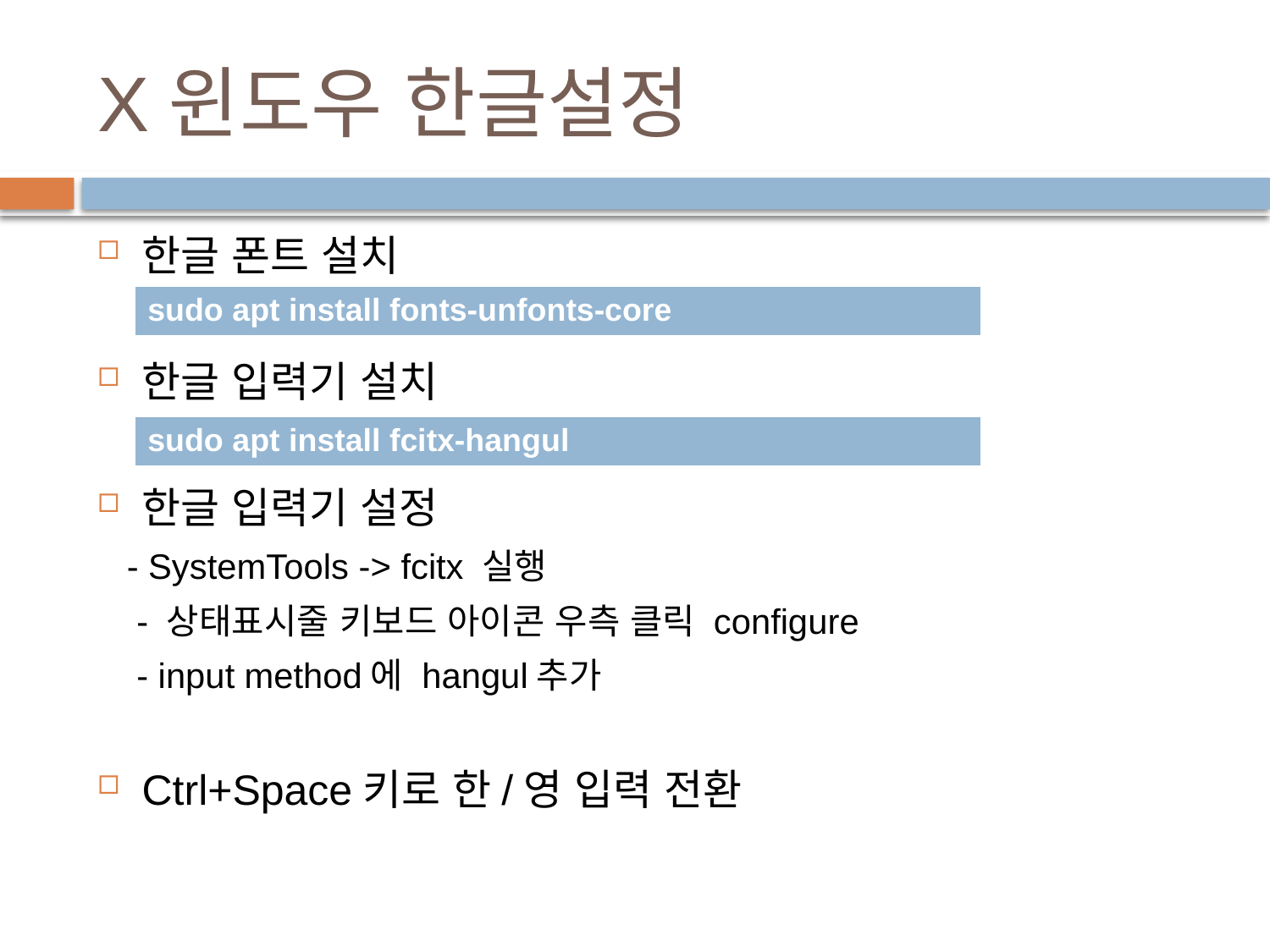

# X윈도우 한글설정
한글 폰트 설치

한글 입력기 설치

한글 입력기 설정
   - SystemTools -> fcitx 실행
    - 상태표시줄 키보드 아이콘 우측 클릭 configure
    - input method에 hangul추가

Ctrl+Space키로 한/영 입력 전환
| sudo apt install fonts-unfonts-core |
| --- |
| sudo apt install fcitx-hangul |
| --- |